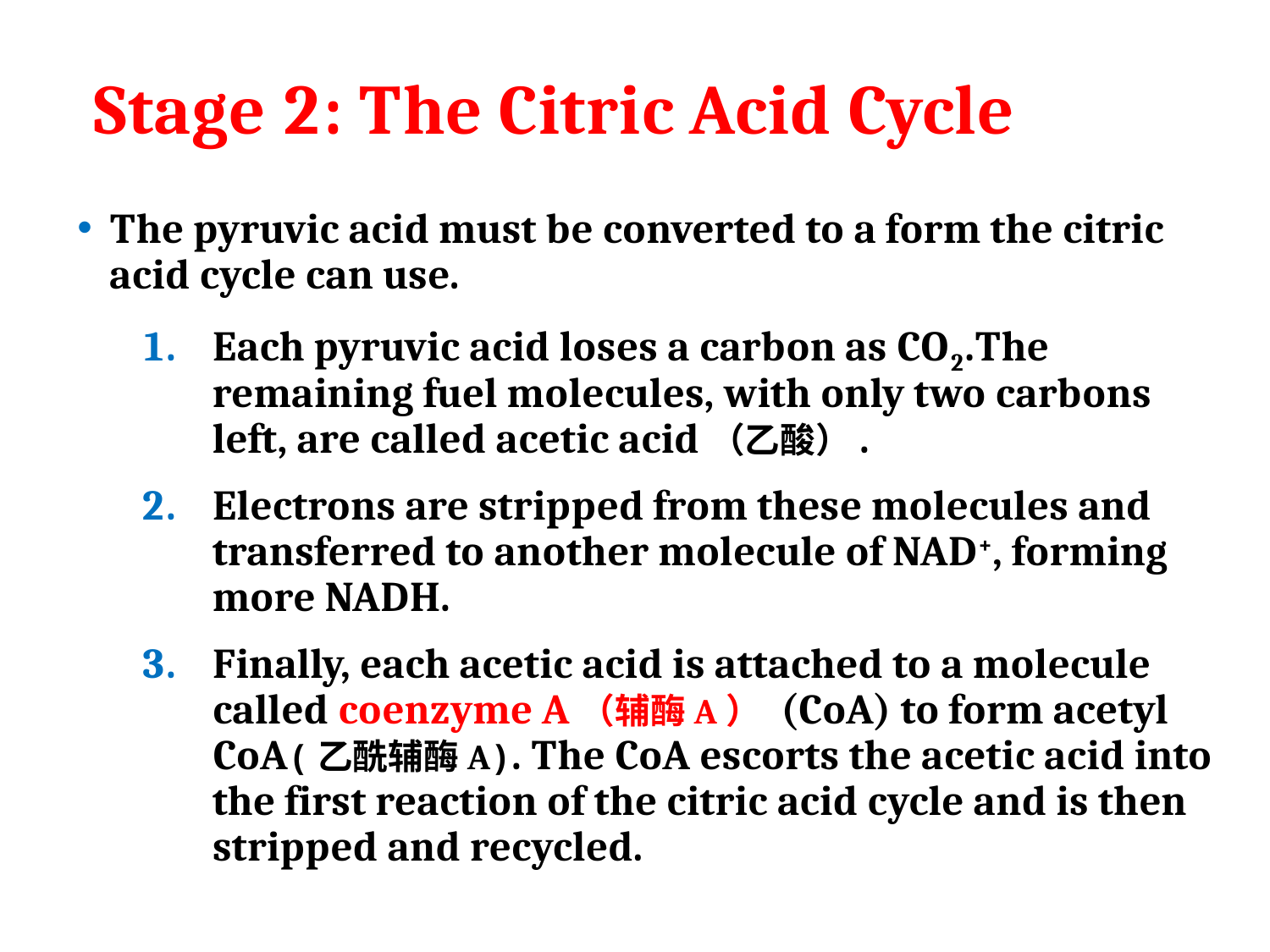

# Stage 2: The Citric Acid Cycle
The pyruvic acid must be converted to a form the citric acid cycle can use.
Each pyruvic acid loses a carbon as CO2.The remaining fuel molecules, with only two carbons left, are called acetic acid（乙酸）.
Electrons are stripped from these molecules and transferred to another molecule of NAD+, forming more NADH.
Finally, each acetic acid is attached to a molecule called coenzyme A（辅酶A） (CoA) to form acetyl CoA(乙酰辅酶A). The CoA escorts the acetic acid into the first reaction of the citric acid cycle and is then stripped and recycled.